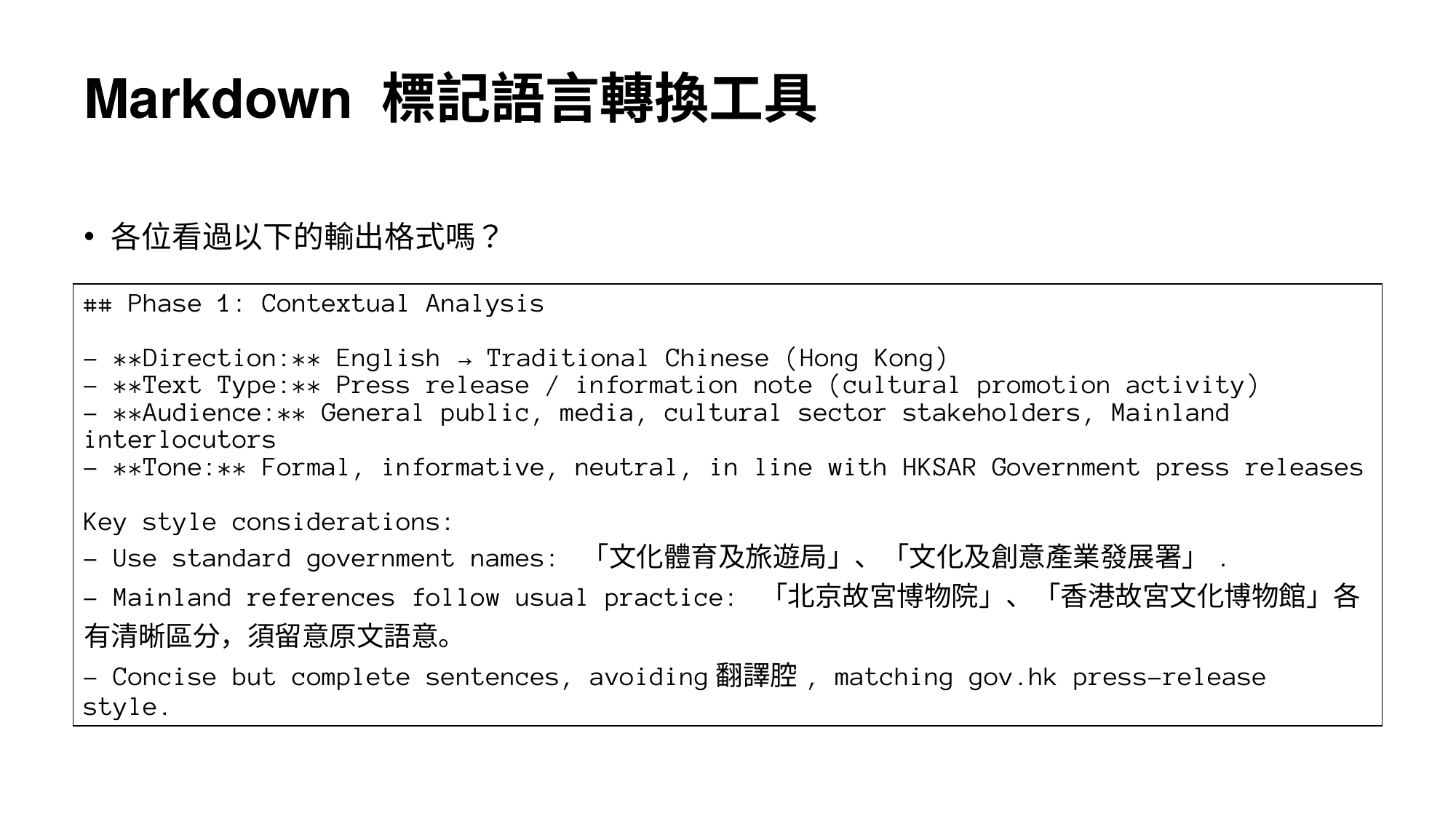

# Markdown 標記語言轉換工具
各位看過以下的輸出格式嗎？

| ## Phase 1: Contextual Analysis - \*\*Direction:\*\* English → Traditional Chinese (Hong Kong) - \*\*Text Type:\*\* Press release / information note (cultural promotion activity) - \*\*Audience:\*\* General public, media, cultural sector stakeholders, Mainland interlocutors - \*\*Tone:\*\* Formal, informative, neutral, in line with HKSAR Government press releases Key style considerations: - Use standard government names: 「文化體育及旅遊局」、「文化及創意產業發展署」. - Mainland references follow usual practice: 「北京故宮博物院」、「香港故宮文化博物館」各有清晰區分，須留意原文語意。 - Concise but complete sentences, avoiding翻譯腔, matching gov.hk press-release style. |
| --- |